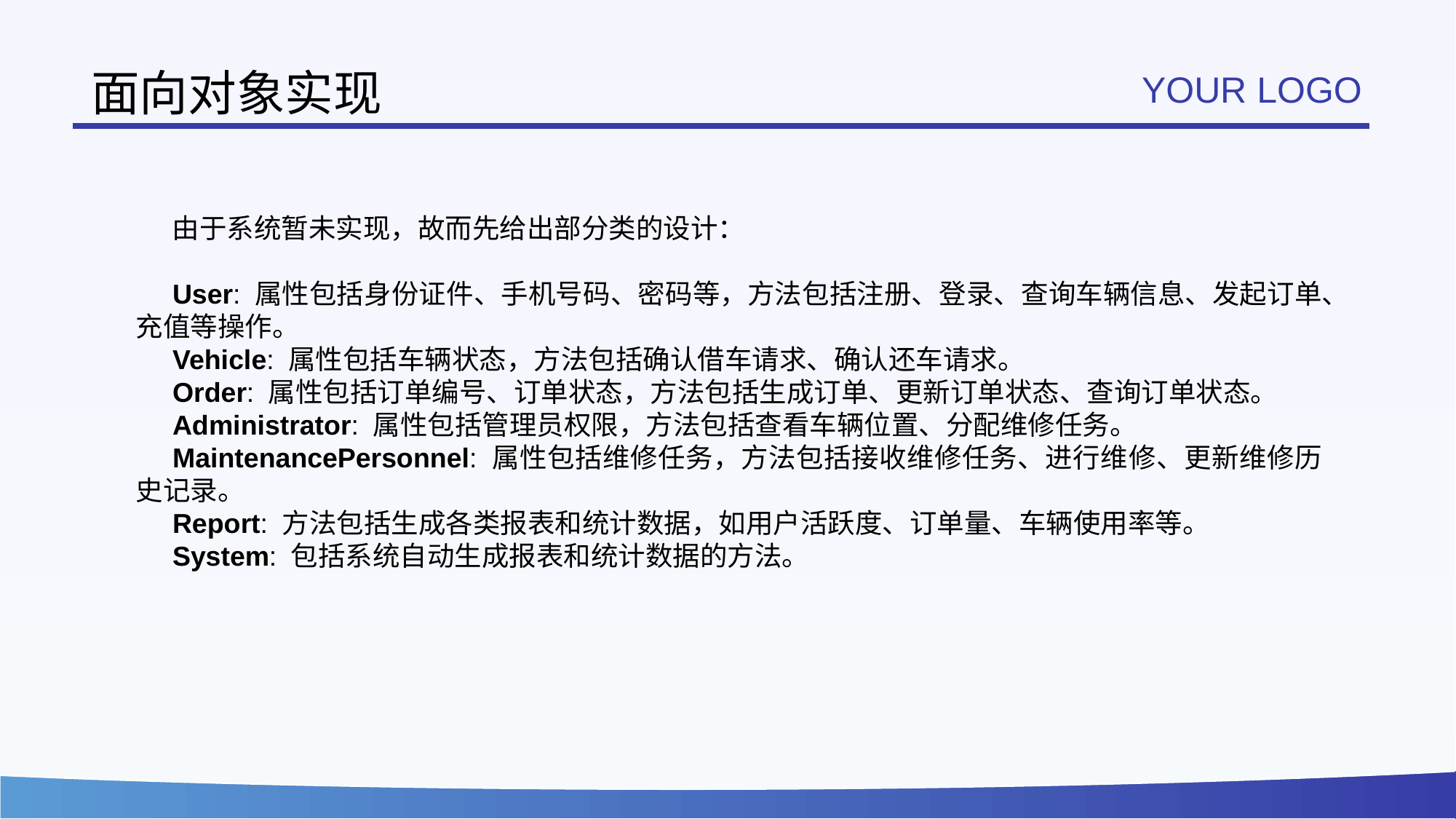

# 面向对象实现
YOUR LOGO
由于系统暂未实现，故而先给出部分类的设计：

User: 属性包括身份证件、手机号码、密码等，方法包括注册、登录、查询车辆信息、发起订单、充值等操作。
Vehicle: 属性包括车辆状态，方法包括确认借车请求、确认还车请求。
Order: 属性包括订单编号、订单状态，方法包括生成订单、更新订单状态、查询订单状态。
Administrator: 属性包括管理员权限，方法包括查看车辆位置、分配维修任务。
MaintenancePersonnel: 属性包括维修任务，方法包括接收维修任务、进行维修、更新维修历史记录。
Report: 方法包括生成各类报表和统计数据，如用户活跃度、订单量、车辆使用率等。
System: 包括系统自动生成报表和统计数据的方法。